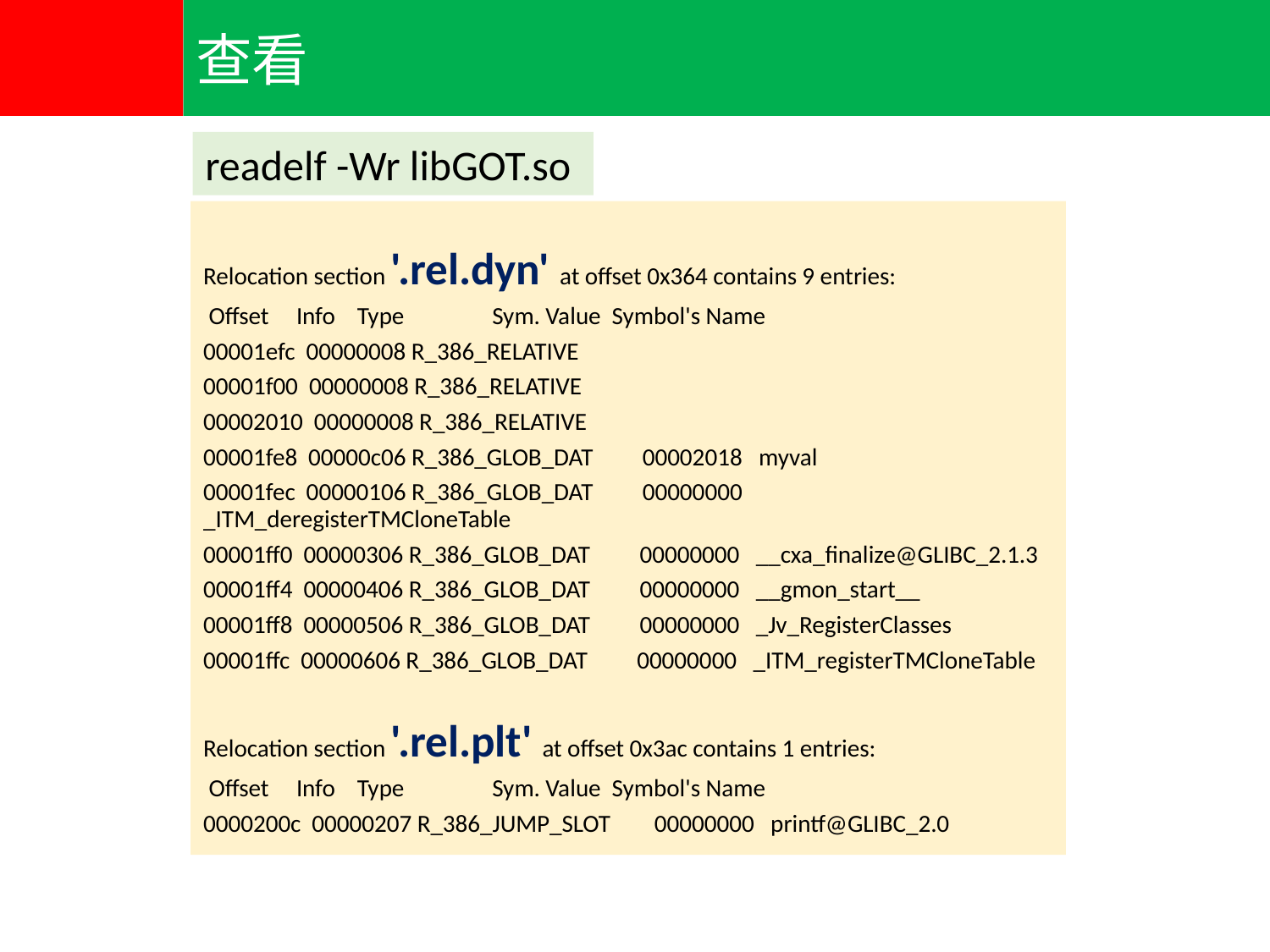

查看
readelf -Wr libGOT.so

Relocation section '.rel.dyn' at offset 0x364 contains 9 entries:
 Offset     Info    Type                Sym. Value  Symbol's Name
00001efc  00000008 R_386_RELATIVE
00001f00  00000008 R_386_RELATIVE
00002010  00000008 R_386_RELATIVE
00001fe8  00000c06 R_386_GLOB_DAT         00002018   myval
00001fec  00000106 R_386_GLOB_DAT         00000000   _ITM_deregisterTMCloneTable
00001ff0  00000306 R_386_GLOB_DAT         00000000   __cxa_finalize@GLIBC_2.1.3
00001ff4  00000406 R_386_GLOB_DAT         00000000   __gmon_start__
00001ff8  00000506 R_386_GLOB_DAT         00000000   _Jv_RegisterClasses
00001ffc  00000606 R_386_GLOB_DAT         00000000   _ITM_registerTMCloneTable

Relocation section '.rel.plt' at offset 0x3ac contains 1 entries:
 Offset     Info    Type                Sym. Value  Symbol's Name
0000200c  00000207 R_386_JUMP_SLOT        00000000   printf@GLIBC_2.0